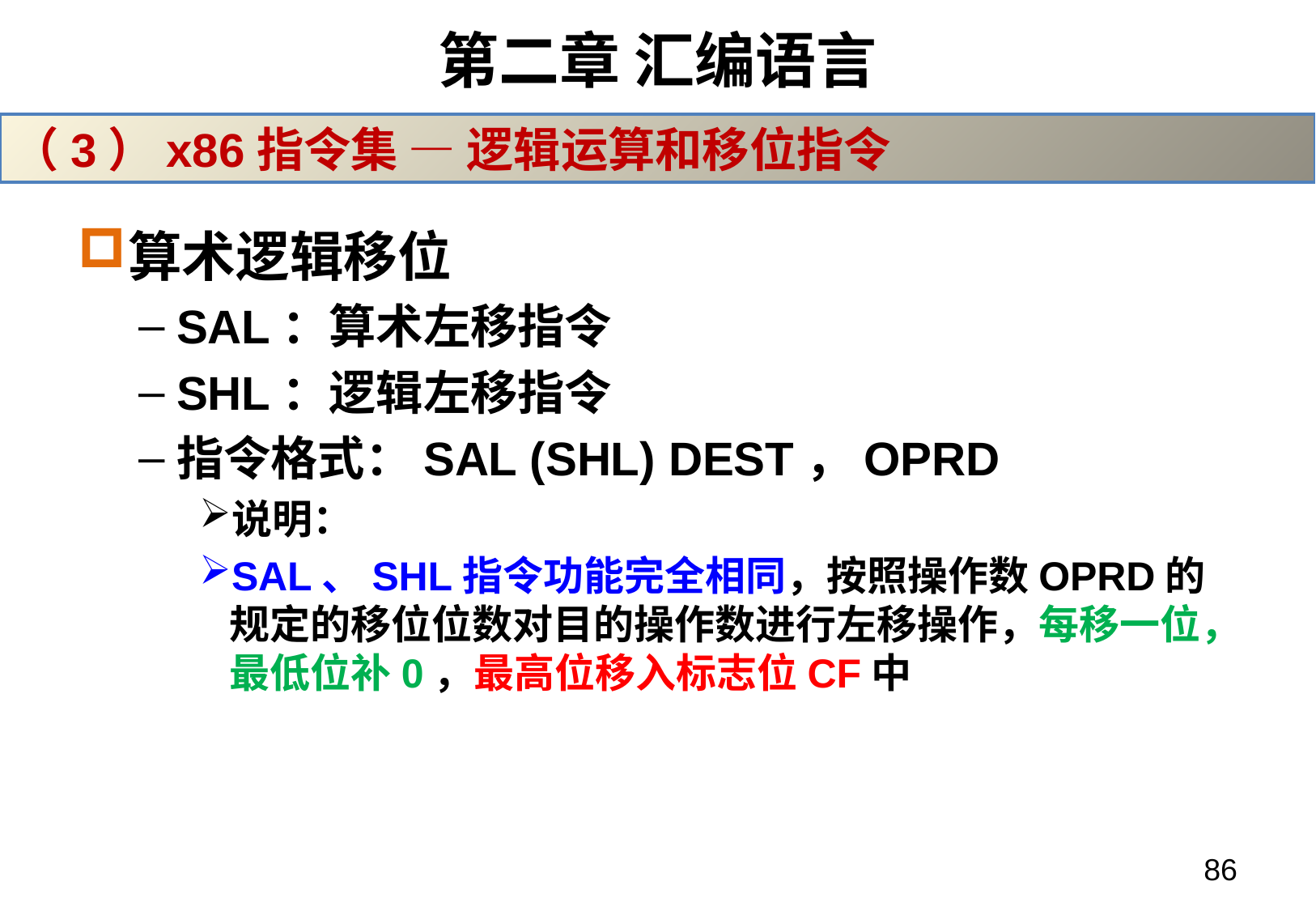

# 第二章 汇编语言
（3）x86指令集 — 逻辑运算和移位指令
算术逻辑移位
SAL：算术左移指令
SHL：逻辑左移指令
指令格式：SAL (SHL) DEST，OPRD
说明：
SAL、SHL指令功能完全相同，按照操作数OPRD的规定的移位位数对目的操作数进行左移操作，每移一位，最低位补0，最高位移入标志位CF中
86